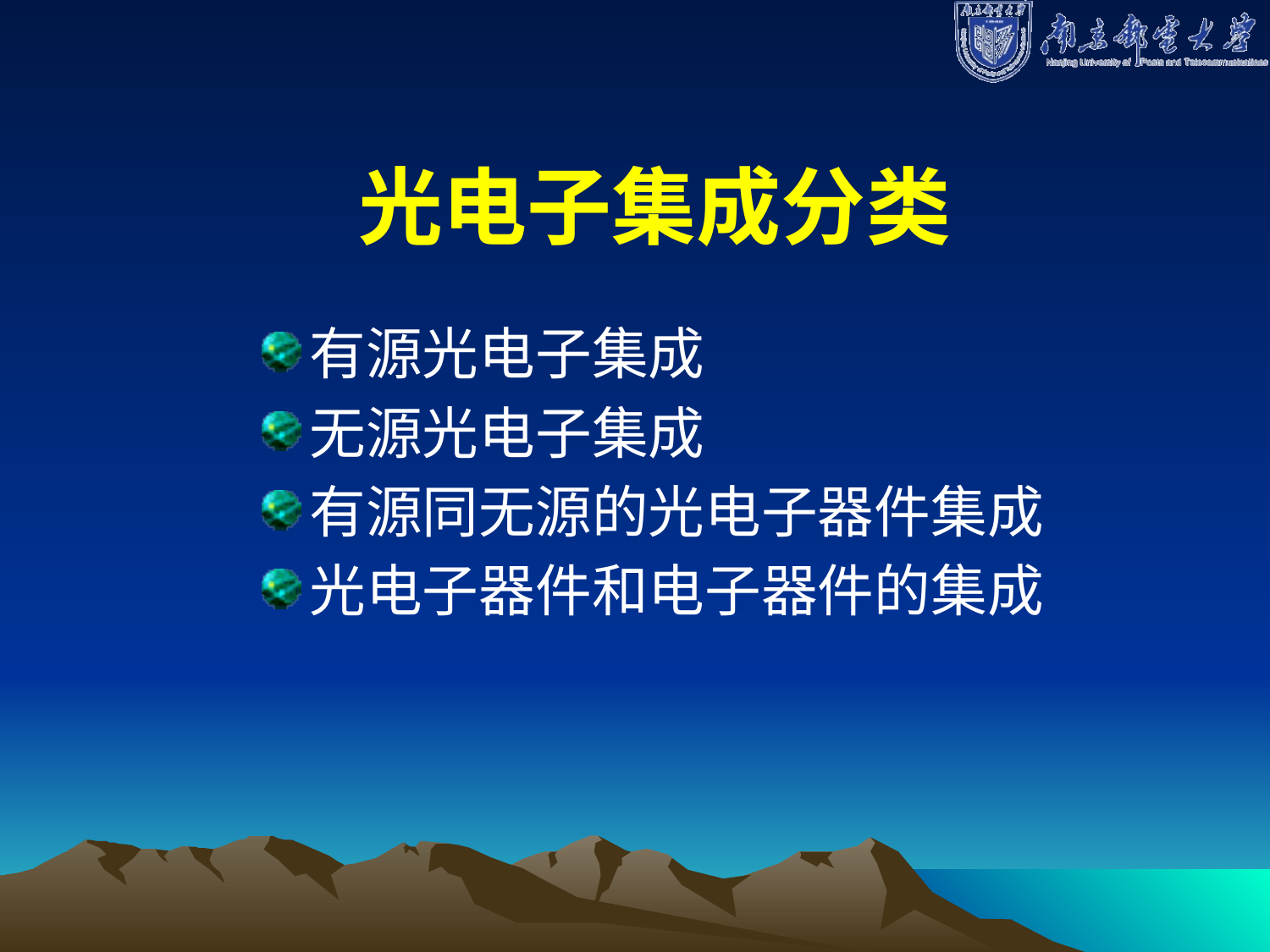

# 光电子集成分类
有源光电子集成
无源光电子集成
有源同无源的光电子器件集成
光电子器件和电子器件的集成
61